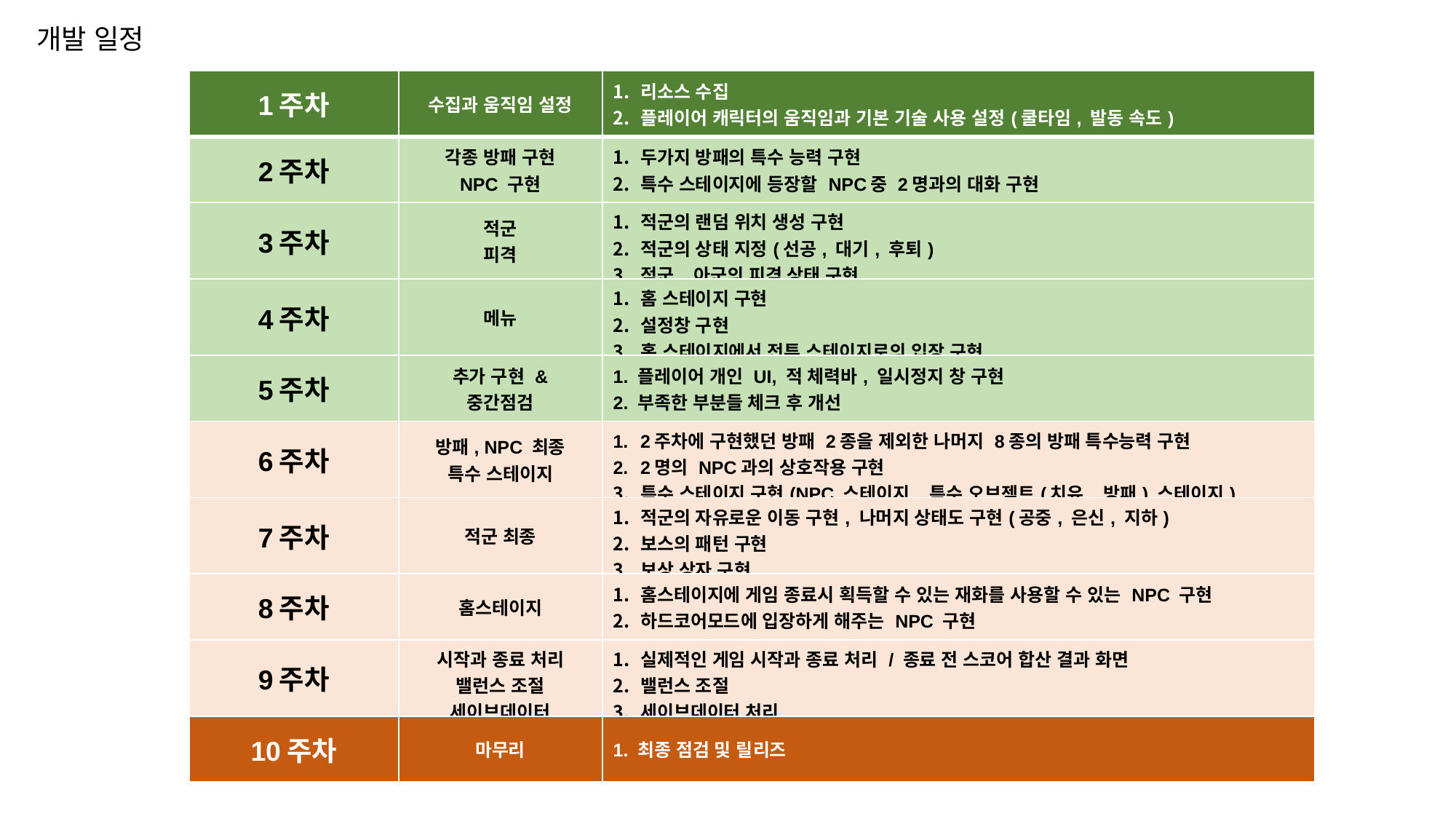

개발 일정
| 1주차 | 수집과 움직임 설정 | 리소스 수집 플레이어 캐릭터의 움직임과 기본 기술 사용 설정(쿨타임, 발동 속도) |
| --- | --- | --- |
| 2주차 | 각종 방패 구현 NPC 구현 | 두가지 방패의 특수 능력 구현 특수 스테이지에 등장할 NPC중 2명과의 대화 구현 |
| 3주차 | 적군 피격 | 적군의 랜덤 위치 생성 구현 적군의 상태 지정(선공, 대기, 후퇴) 적군, 아군의 피격 상태 구현 |
| 4주차 | 메뉴 | 홈 스테이지 구현 설정창 구현 홈 스테이지에서 전투 스테이지로의 입장 구현 |
| 5주차 | 추가 구현 & 중간점검 | 1. 플레이어 개인 UI, 적 체력바, 일시정지 창 구현 2. 부족한 부분들 체크 후 개선 |
| 6주차 | 방패, NPC 최종 특수 스테이지 | 2주차에 구현했던 방패 2종을 제외한 나머지 8종의 방패 특수능력 구현 2명의 NPC과의 상호작용 구현 특수 스테이지 구현(NPC 스테이지, 특수 오브젝트(치유, 방패) 스테이지) |
| 7주차 | 적군 최종 | 적군의 자유로운 이동 구현, 나머지 상태도 구현(공중, 은신, 지하) 보스의 패턴 구현 보상 상자 구현 |
| 8주차 | 홈스테이지 | 홈스테이지에 게임 종료시 획득할 수 있는 재화를 사용할 수 있는 NPC 구현 하드코어모드에 입장하게 해주는 NPC 구현 |
| 9주차 | 시작과 종료 처리 밸런스 조절 세이브데이터 | 실제적인 게임 시작과 종료 처리 / 종료 전 스코어 합산 결과 화면 밸런스 조절 세이브데이터 처리 |
| 10주차 | 마무리 | 1. 최종 점검 및 릴리즈 |